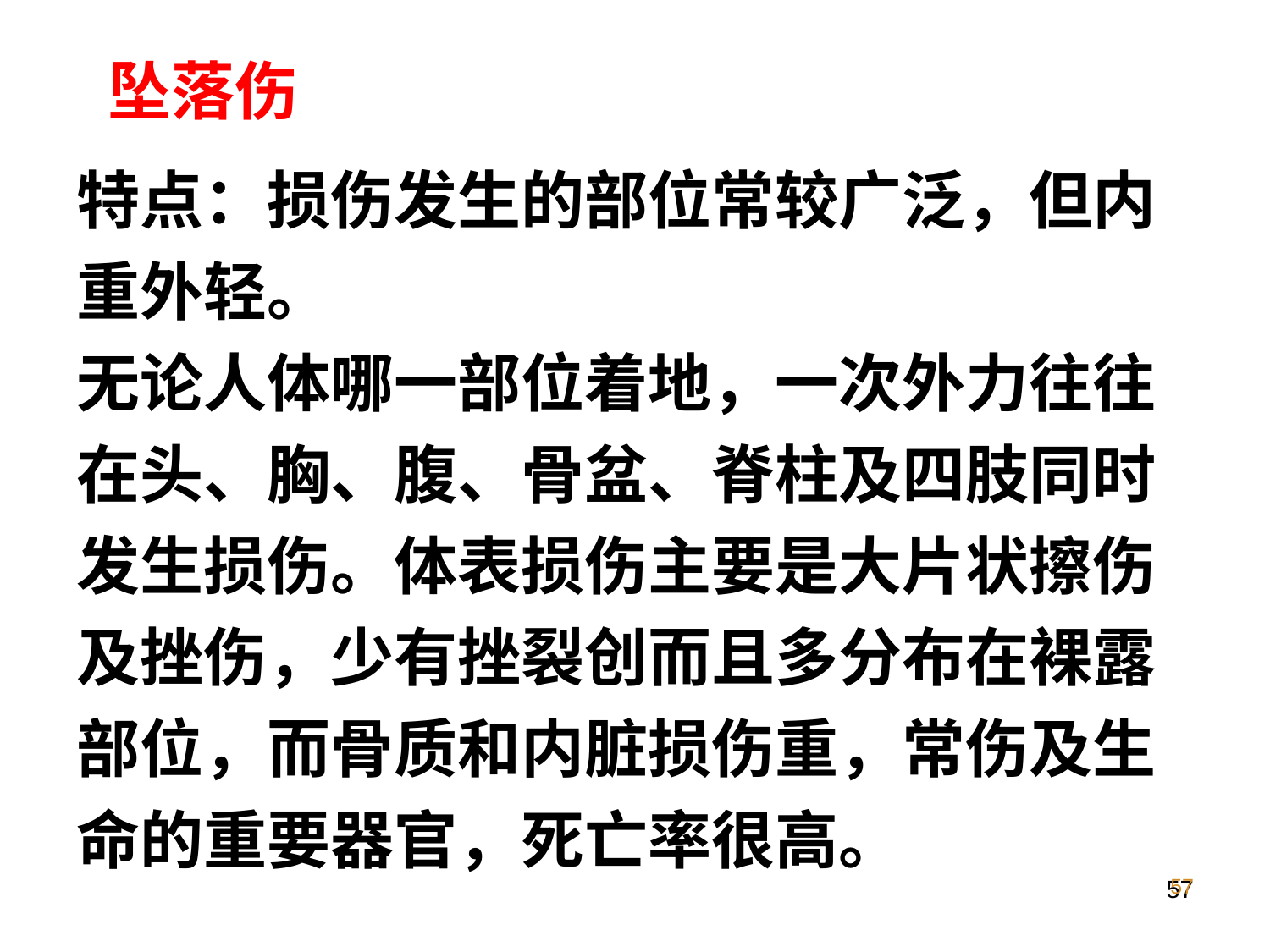

坠落伤
特点：损伤发生的部位常较广泛，但内重外轻。
无论人体哪一部位着地，一次外力往往在头、胸、腹、骨盆、脊柱及四肢同时发生损伤。体表损伤主要是大片状擦伤及挫伤，少有挫裂创而且多分布在裸露部位，而骨质和内脏损伤重，常伤及生命的重要器官，死亡率很高。

57
57